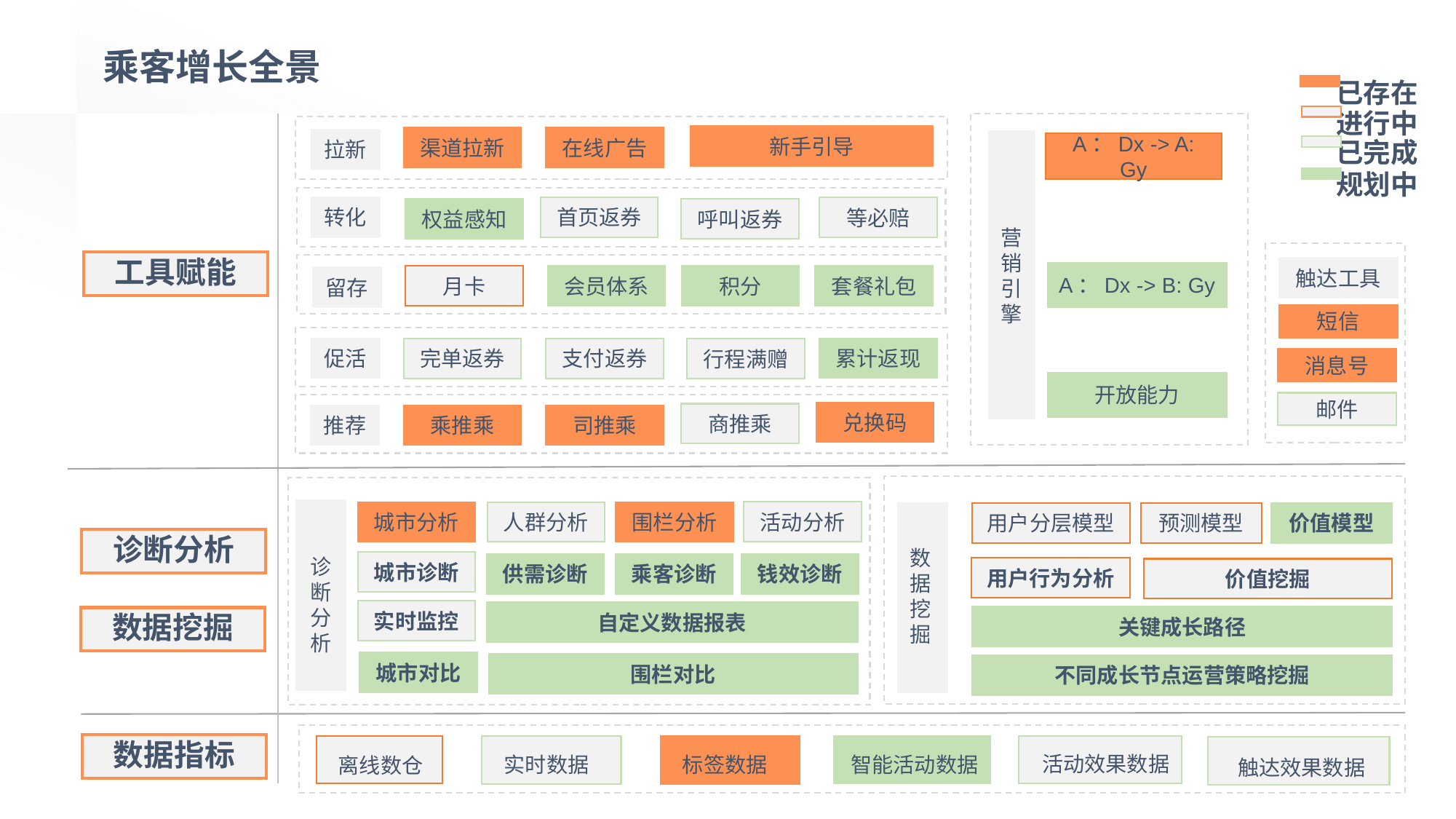

乘客增长全景
已存在

进行中

新手引导
在线广告
渠道拉新
拉新
已完成
营销引擎
A：Dx -> A: Gy

规划中

转化
首页返券
等必赔
权益感知
呼叫返券

工具赋能

触达工具
A：Dx -> B: Gy
会员体系
积分
套餐礼包
月卡
留存
短信

促活
累计返现
支付返券
完单返券
行程满赠
消息号

开放能力
邮件

兑换码
商推乘
推荐
司推乘
乘推乘

活动分析
人群分析
围栏分析
城市分析
用户分层模型
预测模型
价值模型

诊断分析
数据挖掘
诊断分析
城市诊断
供需诊断
乘客诊断
钱效诊断
用户行为分析
价值挖掘
实时监控
自定义数据报表
关键成长路径
数据挖掘
城市对比
围栏对比
不同成长节点运营策略挖掘

数据指标

活动效果数据
实时数据
标签数据
智能活动数据
离线数仓
触达效果数据